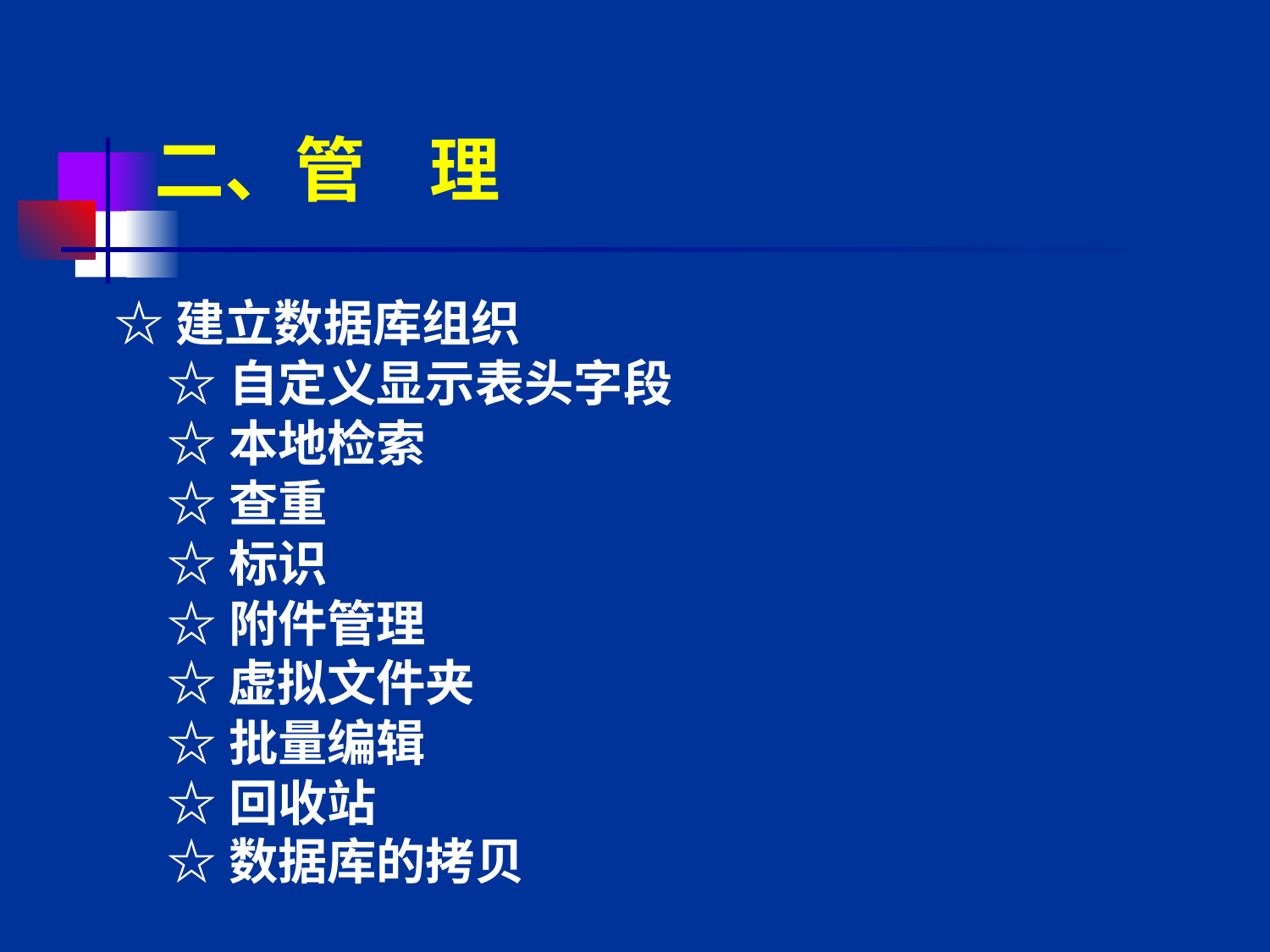

# 二、管    理
☆建立数据库组织
☆自定义显示表头字段
☆本地检索
☆查重
☆标识
☆附件管理
☆虚拟文件夹
☆批量编辑

☆回收站
☆数据库的拷贝